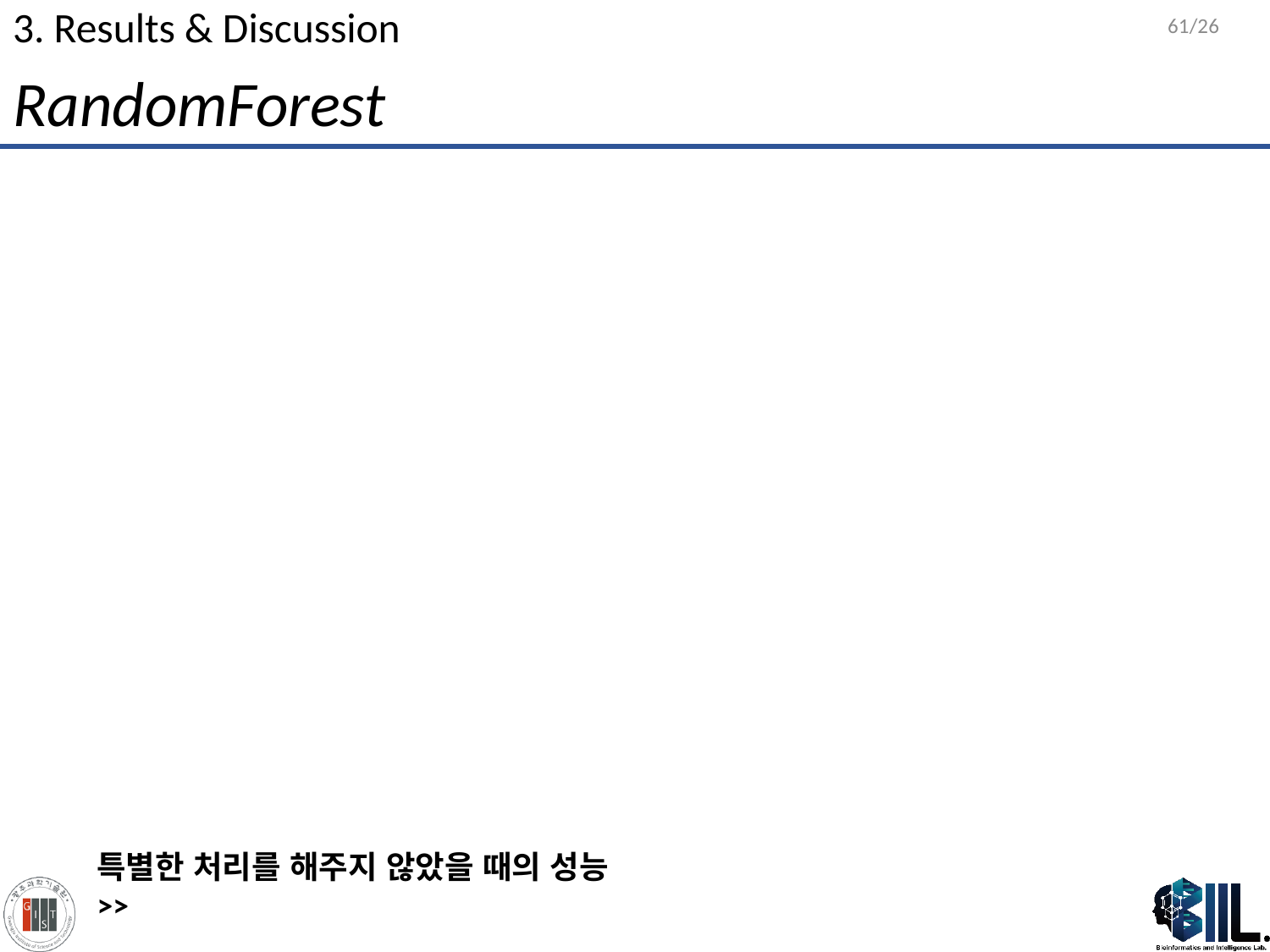

61/26
# 3. Results & Discussion
RandomForest
특별한 처리를 해주지 않았을 때의 성능
>>